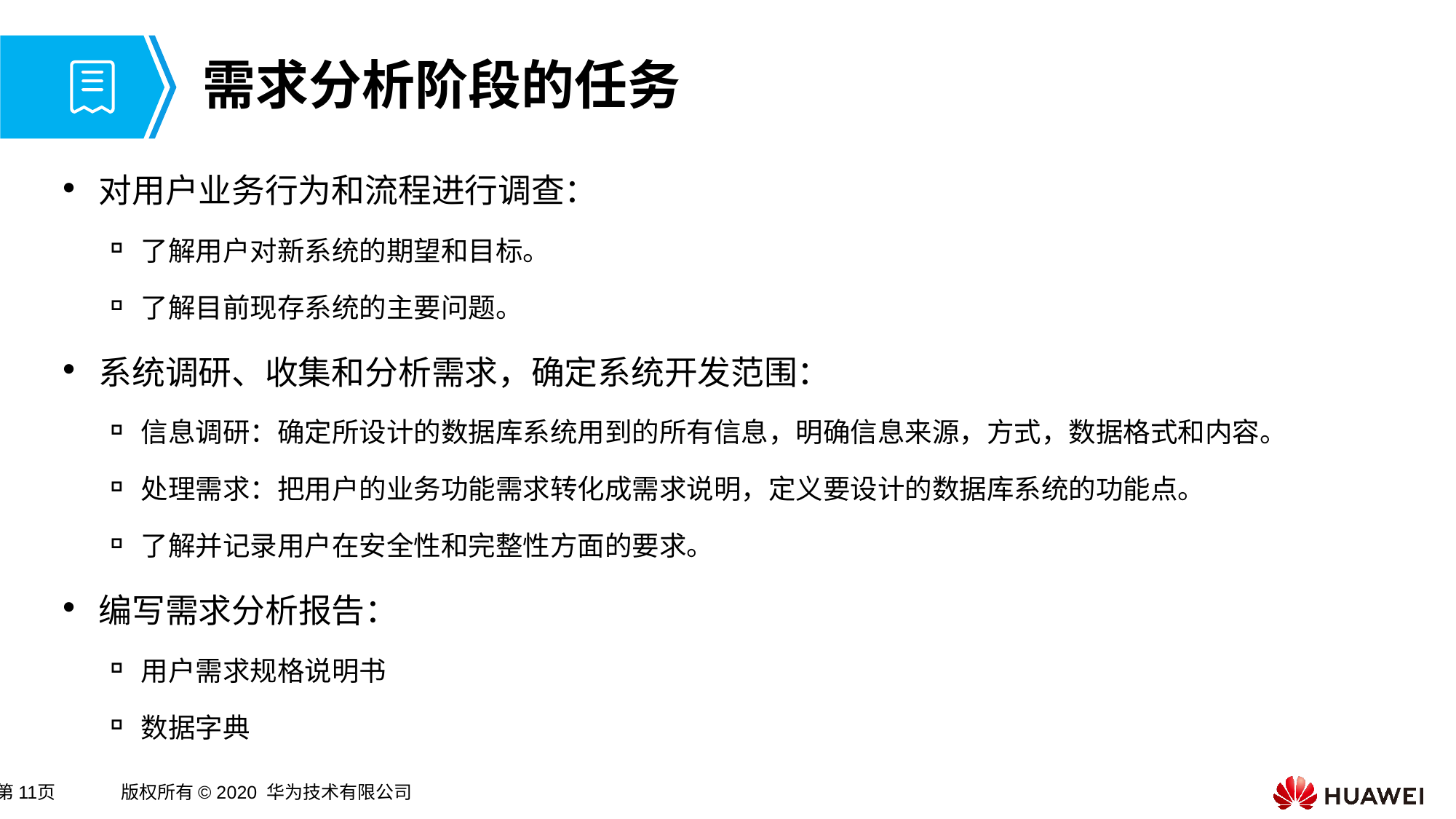

# 需求分析阶段的任务
对用户业务行为和流程进行调查：
了解用户对新系统的期望和目标。
了解目前现存系统的主要问题。
系统调研、收集和分析需求，确定系统开发范围：
信息调研：确定所设计的数据库系统用到的所有信息，明确信息来源，方式，数据格式和内容。
处理需求：把用户的业务功能需求转化成需求说明，定义要设计的数据库系统的功能点。
了解并记录用户在安全性和完整性方面的要求。
编写需求分析报告：
用户需求规格说明书
数据字典